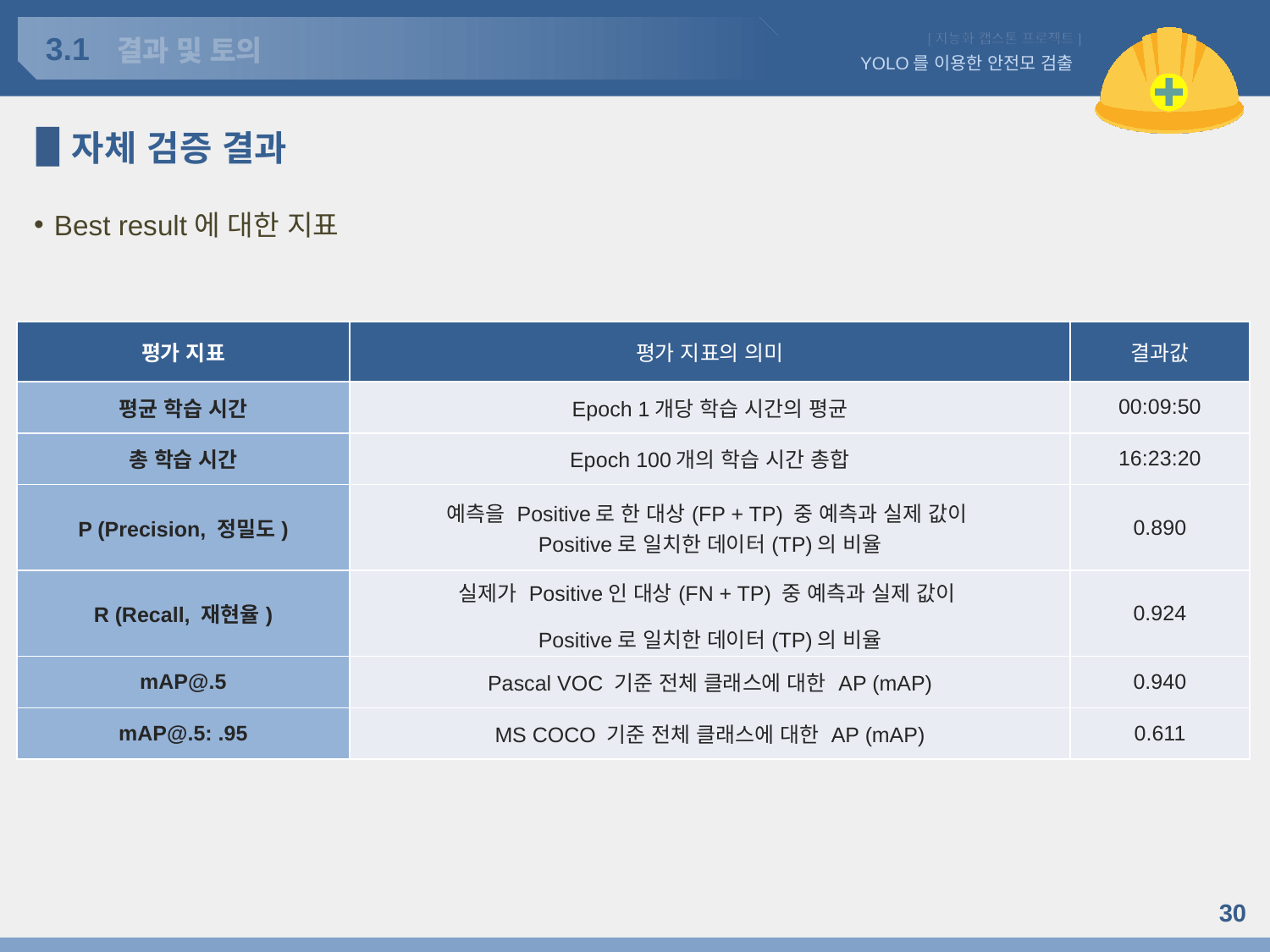

3.1
# 결과 및 토의
자체 검증 결과

Best result에 대한 지표
| 평가 지표 | 평가 지표의 의미 | 결과값 |
| --- | --- | --- |
| 평균 학습 시간 | Epoch 1개당 학습 시간의 평균 | 00:09:50 |
| 총 학습 시간 | Epoch 100개의 학습 시간 총합 | 16:23:20 |
| P (Precision, 정밀도) | 예측을 Positive로 한 대상(FP + TP) 중 예측과 실제 값이 Positive로 일치한 데이터(TP)의 비율 | 0.890 |
| R (Recall, 재현율) | 실제가 Positive인 대상(FN + TP) 중 예측과 실제 값이 Positive로 일치한 데이터(TP)의 비율 | 0.924 |
| mAP@.5 | Pascal VOC 기준 전체 클래스에 대한 AP (mAP) | 0.940 |
| mAP@.5: .95 | MS COCO 기준 전체 클래스에 대한 AP (mAP) | 0.611 |
30